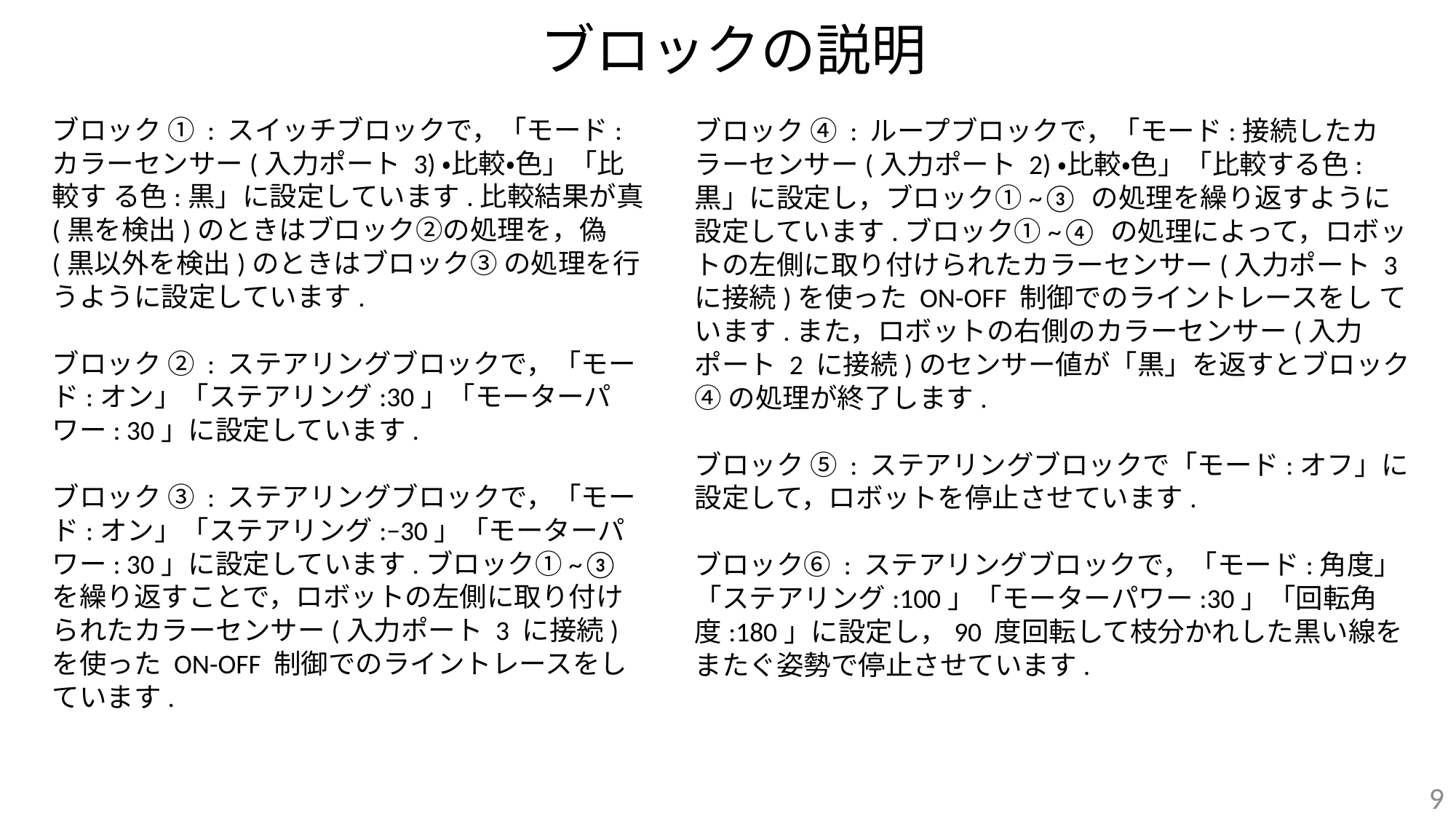

# ブロックの説明
ブロック ① : スイッチブロックで，「モード:カラーセンサー(入力ポート 3)・比較・色」「比較す る色:黒」に設定しています.比較結果が真(黒を検出)のときはブロック②の処理を，偽(黒以外を検出)のときはブロック③ の処理を行うように設定しています.

ブロック ② : ステアリングブロックで，「モード:オン」「ステアリング:30」「モーターパワー: 30」に設定しています.

ブロック ③ : ステアリングブロックで，「モード:オン」「ステアリング:−30」「モーターパワー: 30」に設定しています.ブロック①~③ を繰り返すことで，ロボットの左側に取り付けられたカラーセンサー(入力ポート 3 に接続)を使った ON-OFF 制御でのライントレースをしています.

ブロック ④ : ループブロックで，「モード:接続したカラーセンサー(入力ポート 2)・比較・色」「比較する色:黒」に設定し，ブロック①~③ の処理を繰り返すように設定しています.ブロック①~④ の処理によって，ロボットの左側に取り付けられたカラーセンサー(入力ポート 3 に接続)を使った ON-OFF 制御でのライントレースをし ています.また，ロボットの右側のカラーセンサー(入力ポート 2 に接続)のセンサー値が「黒」を返すとブロック④ の処理が終了します.

ブロック ⑤ : ステアリングブロックで「モード:オフ」に設定して，ロボットを停止させています.

ブロック⑥ : ステアリングブロックで，「モード:角度」「ステアリング:100」「モーターパワー:30」「回転角度:180」に設定し，90 度回転して枝分かれした黒い線をまたぐ姿勢で停止させています.
9